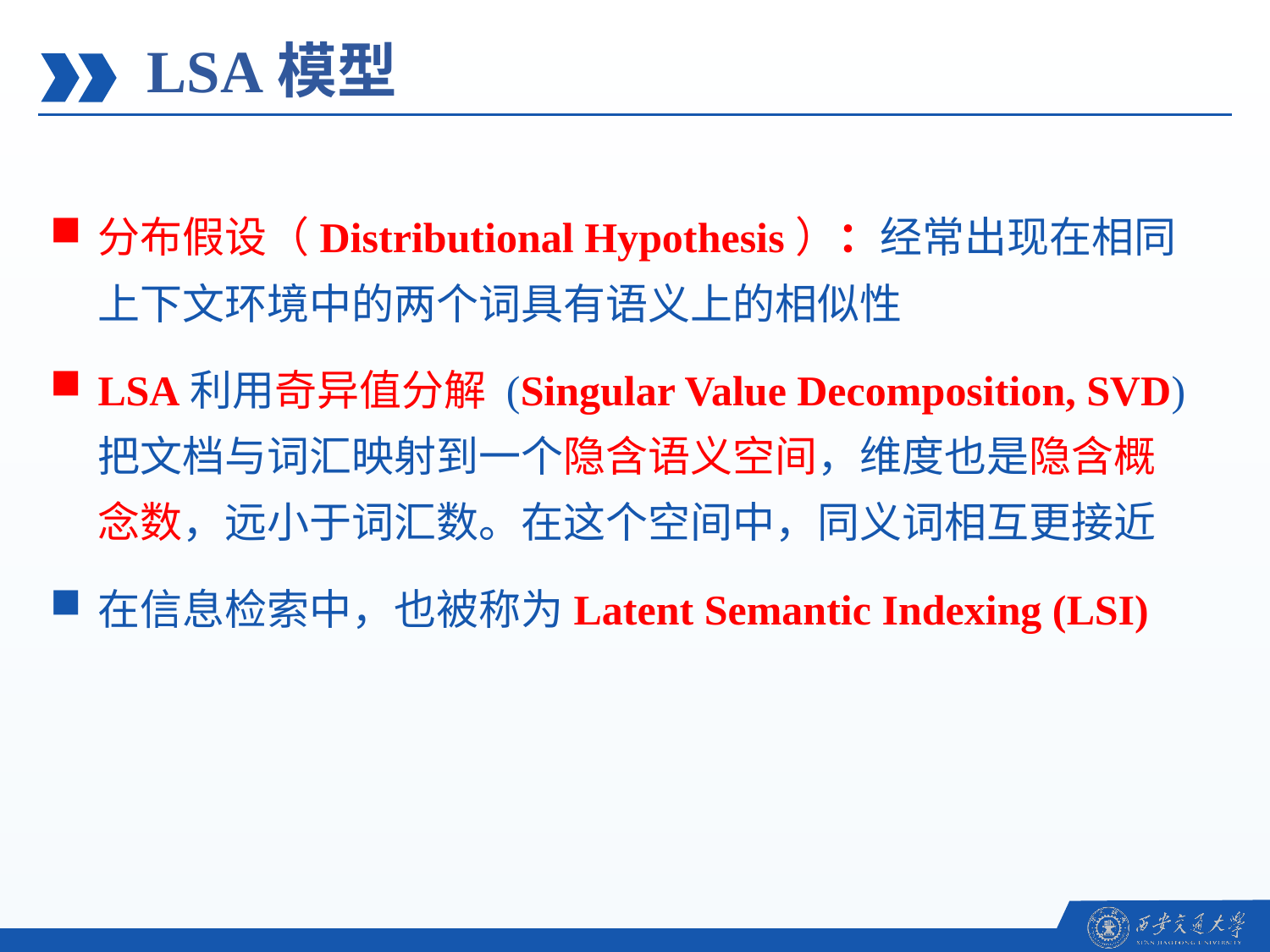

LSA模型
分布假设（Distributional Hypothesis）：经常出现在相同上下文环境中的两个词具有语义上的相似性
LSA利用奇异值分解 (Singular Value Decomposition, SVD)把文档与词汇映射到一个隐含语义空间，维度也是隐含概念数，远小于词汇数。在这个空间中，同义词相互更接近
在信息检索中，也被称为Latent Semantic Indexing (LSI)